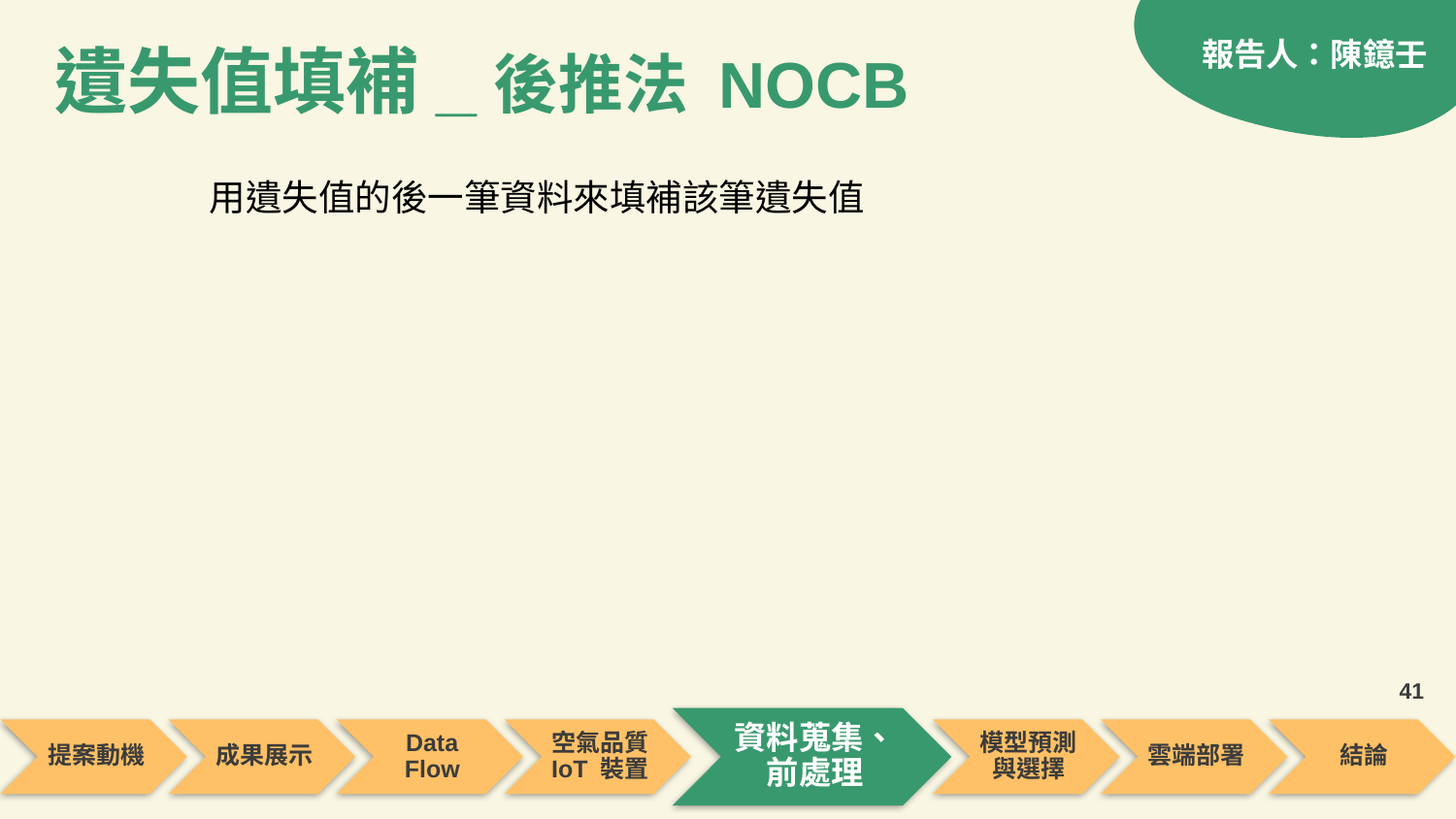

報告人：陳鐿壬
遺失值填補_後推法 NOCB
	用遺失值的後一筆資料來填補該筆遺失值
41
提案動機
成果展示
Data Flow
空氣品質 IoT 裝置
資料蒐集、前處理
模型預測與選擇
雲端部署
結論